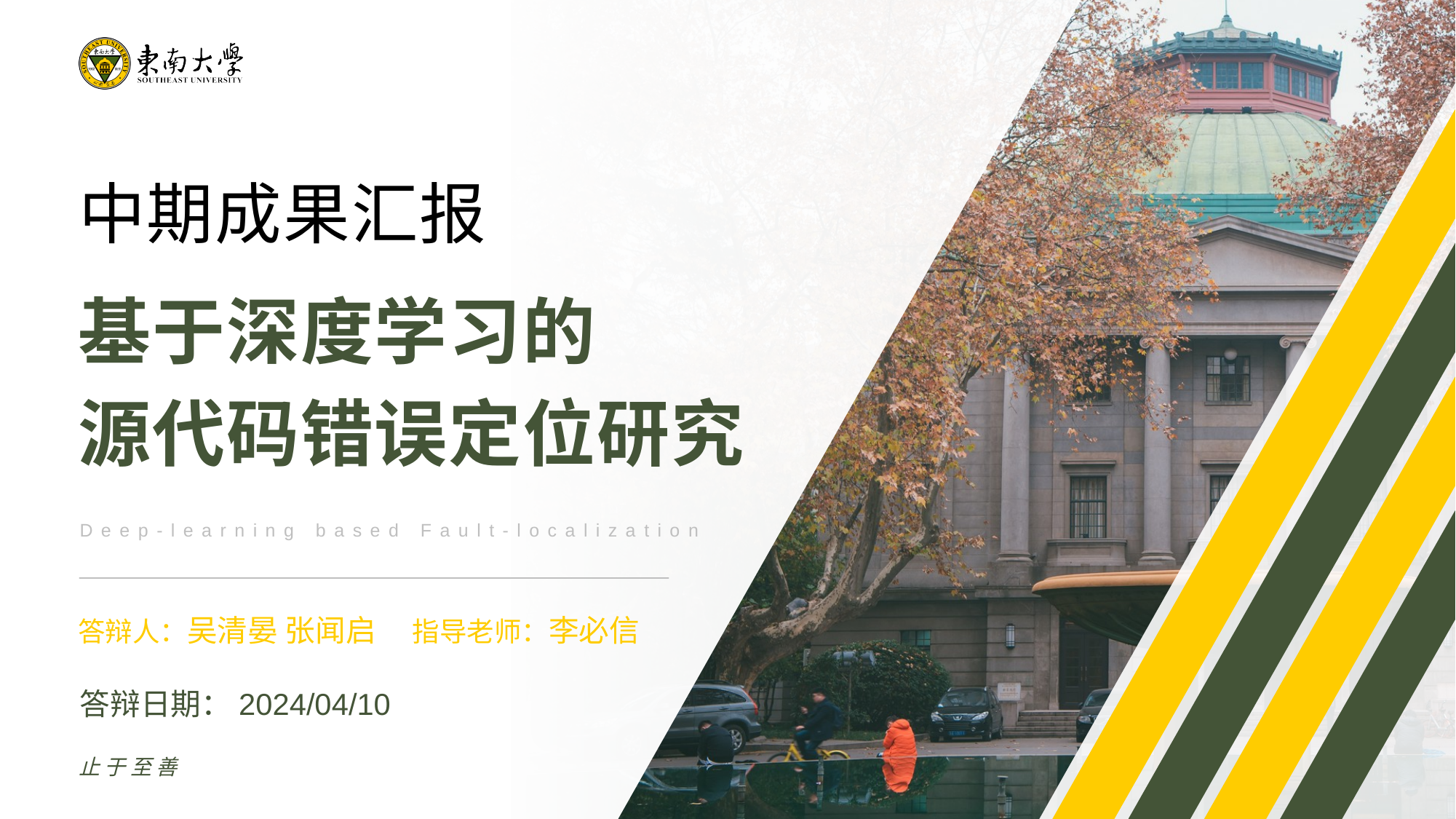

中期成果汇报
基于深度学习的
源代码错误定位研究
Deep-learning based Fault-localization
答辩人：吴清晏 张闻启
指导老师：李必信
答辩日期：2024/04/10
止于至善